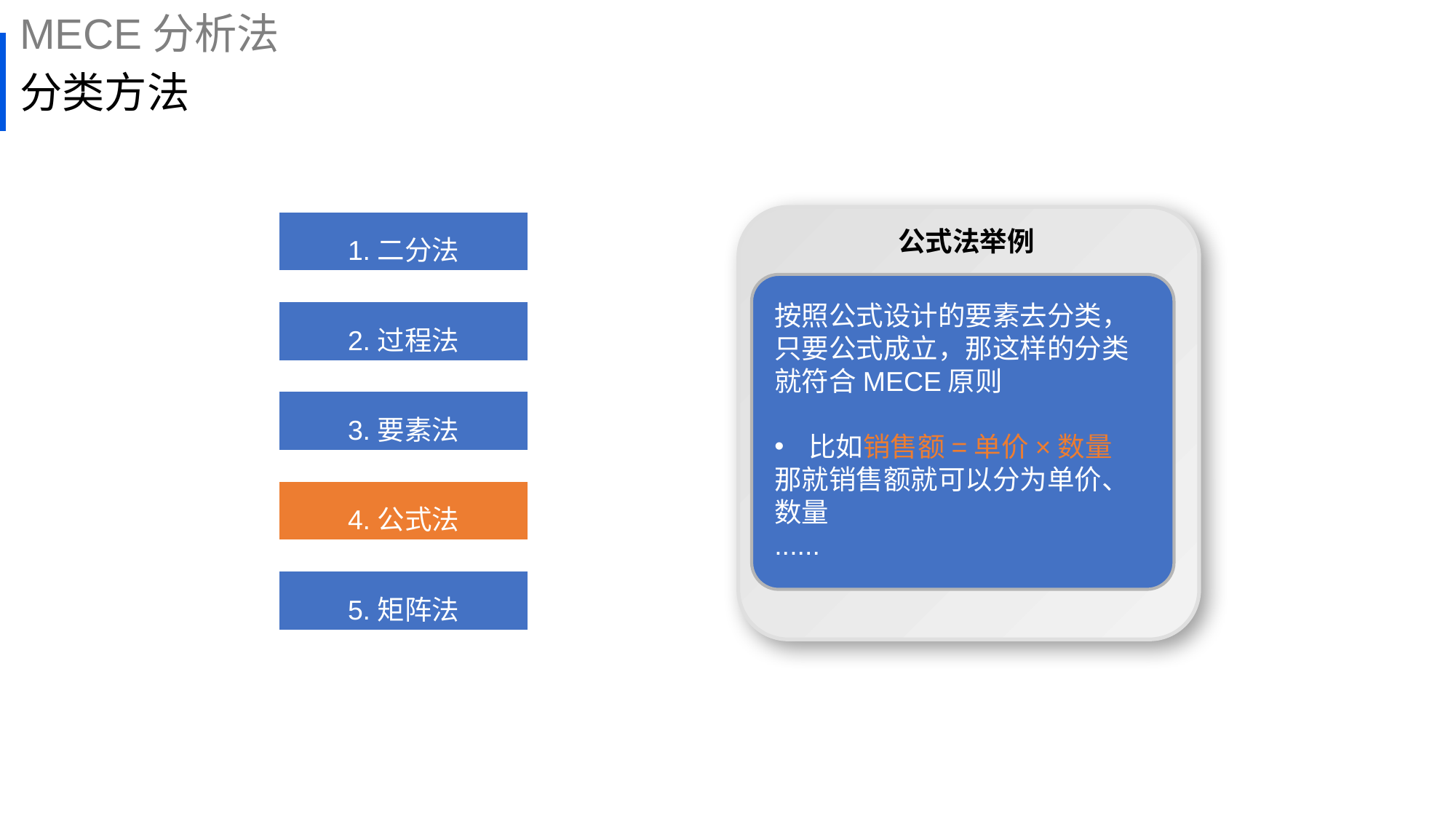

MECE分析法
# 分类方法

公式法举例

1.二分法
按照公式设计的要素去分类，只要公式成立，那这样的分类就符合MECE原则

比如销售额=单价×数量
那就销售额就可以分为单价、数量
......
2.过程法
3.要素法
4.公式法
5.矩阵法